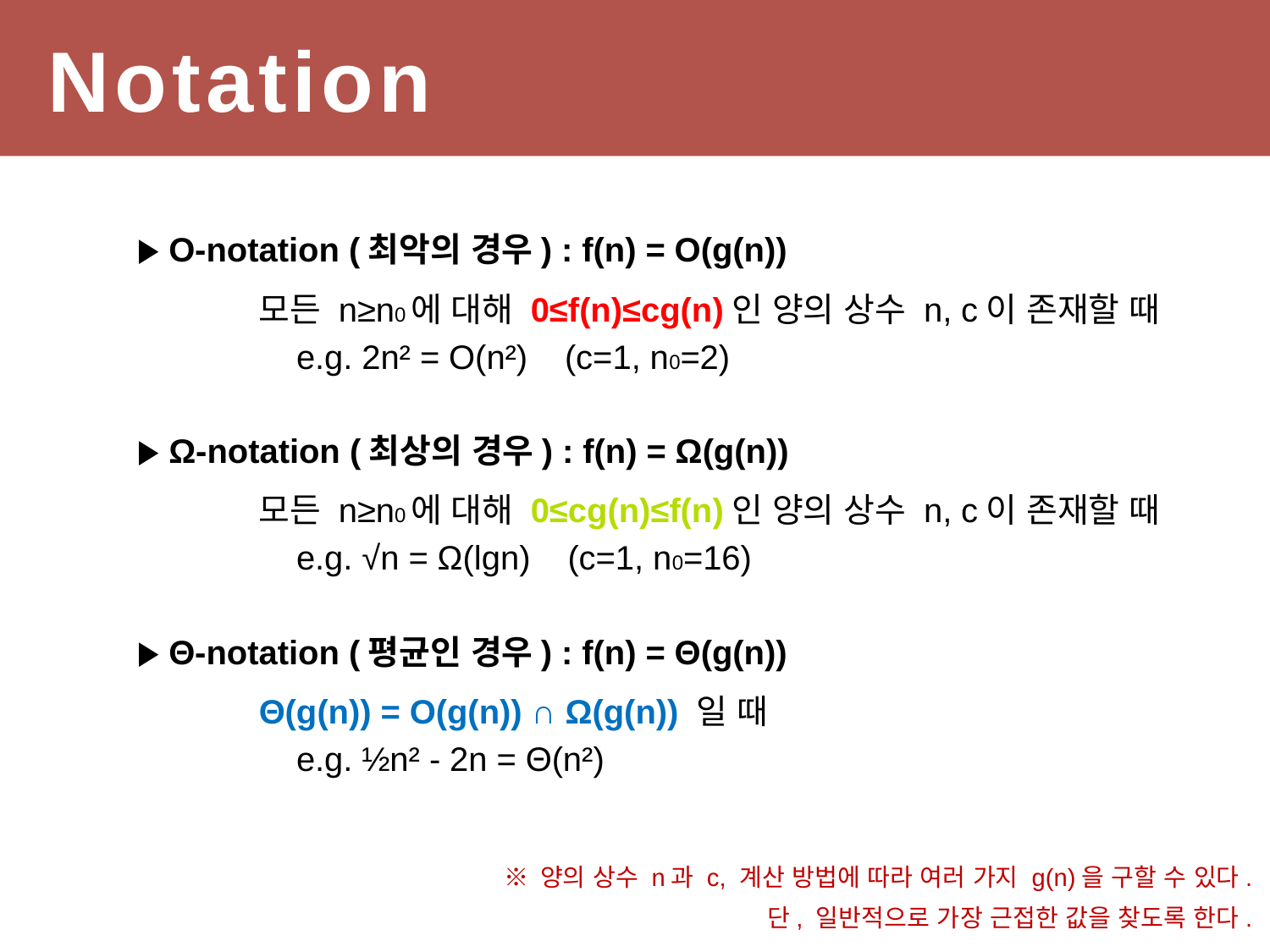

Notation
▶ O-notation (최악의 경우) : f(n) = O(g(n))

	모든 n≥n0에 대해 0≤f(n)≤cg(n)인 양의 상수 n, c이 존재할 때
	    e.g. 2n² = O(n²)    (c=1, n0=2)

▶ Ω-notation (최상의 경우) : f(n) = Ω(g(n))

	모든 n≥n0에 대해 0≤cg(n)≤f(n)인 양의 상수 n, c이 존재할 때
	    e.g. √n = Ω(lgn)    (c=1, n0=16)

▶ Θ-notation (평균인 경우) : f(n) = Θ(g(n))

	Θ(g(n)) = O(g(n)) ∩ Ω(g(n)) 일 때
	    e.g. ½n² - 2n = Θ(n²)
※ 양의 상수 n과 c, 계산 방법에 따라 여러 가지 g(n)을 구할 수 있다.

단, 일반적으로 가장 근접한 값을 찾도록 한다.
4